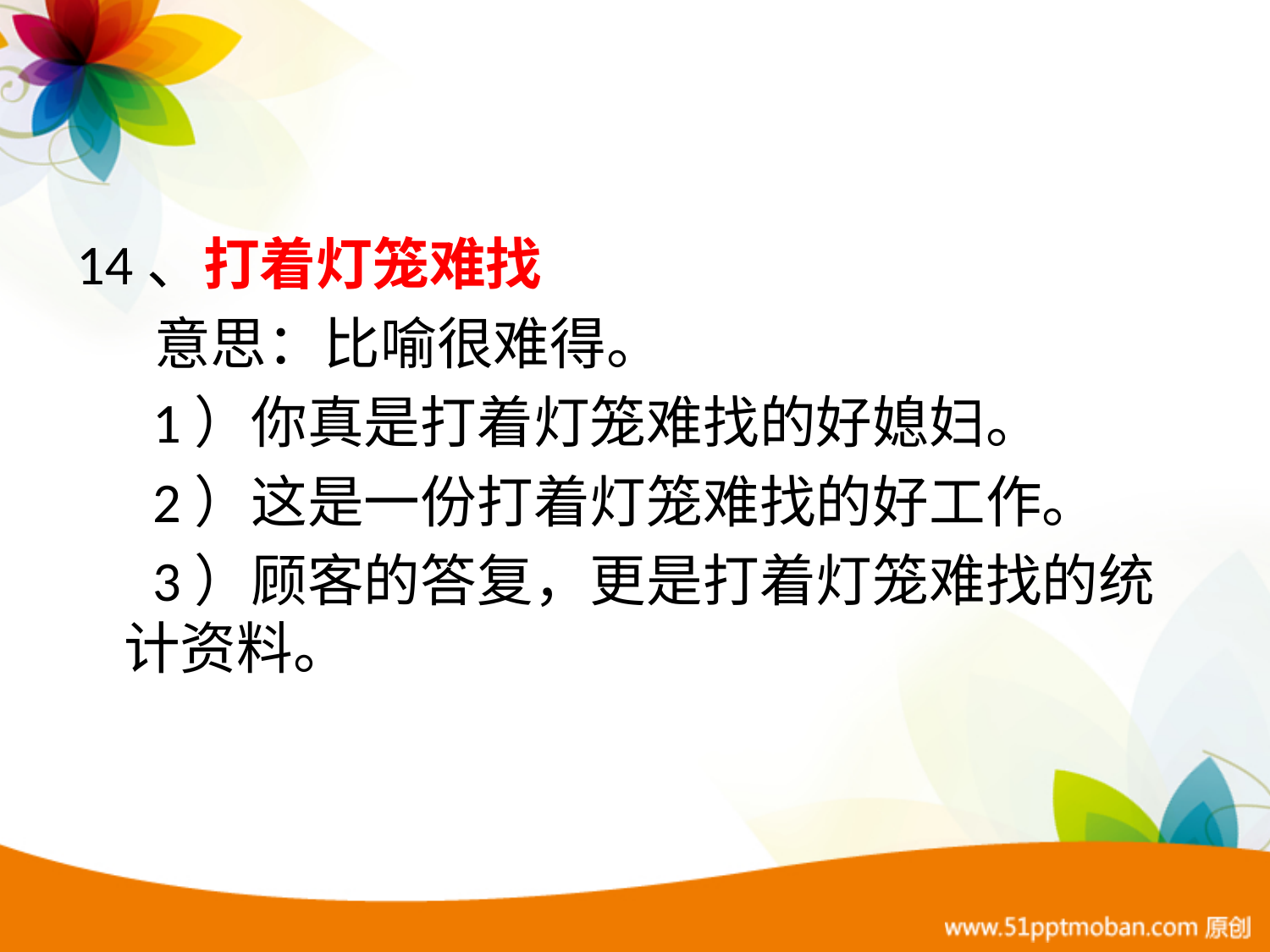

#
14、打着灯笼难找
     意思：比喻很难得。
      1）你真是打着灯笼难找的好媳妇。
      2）这是一份打着灯笼难找的好工作。
      3）顾客的答复，更是打着灯笼难找的统计资料。